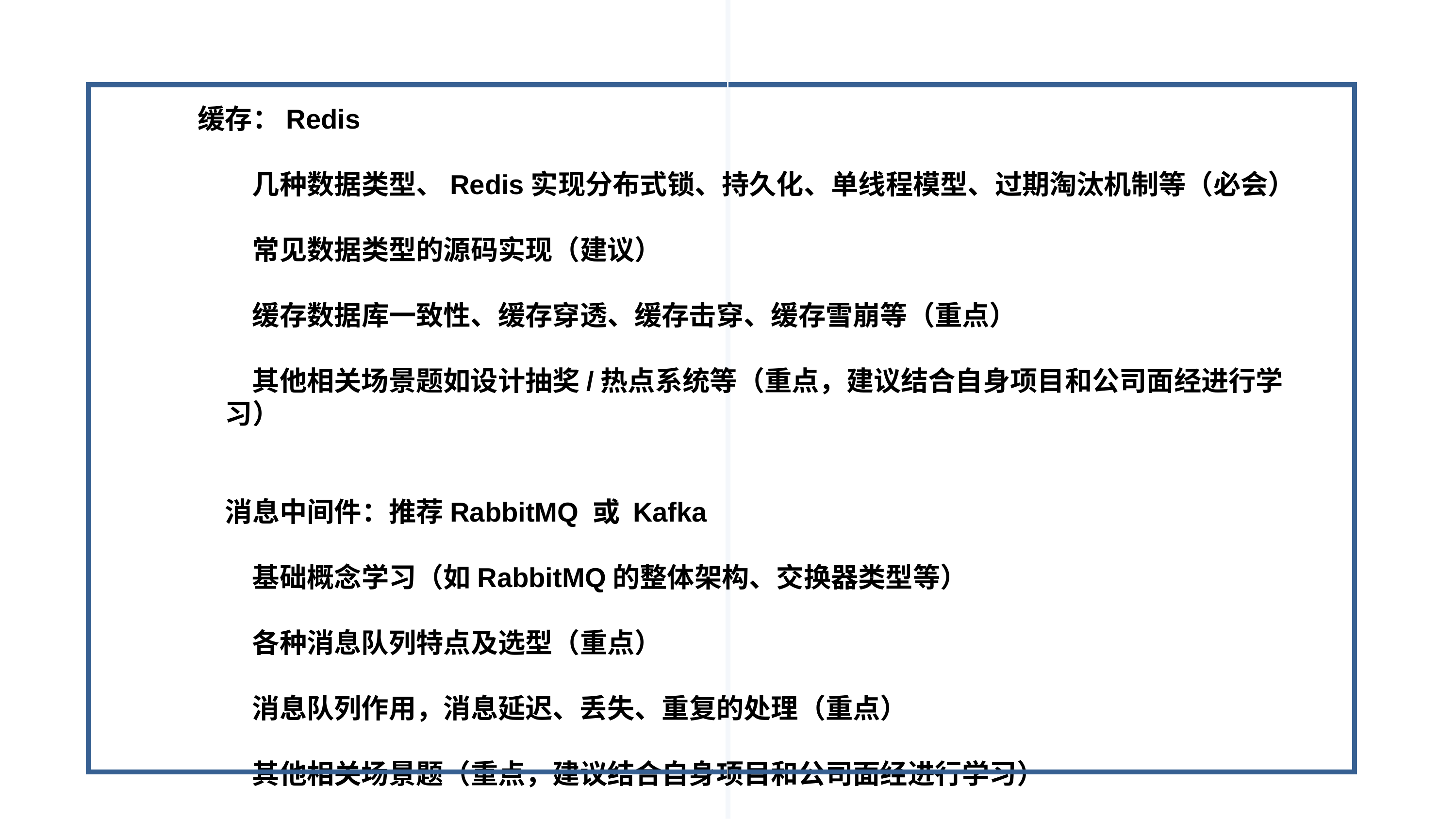

缓存：Redis

几种数据类型、Redis实现分布式锁、持久化、单线程模型、过期淘汰机制等（必会）

常见数据类型的源码实现（建议）

缓存数据库一致性、缓存穿透、缓存击穿、缓存雪崩等（重点）

其他相关场景题如设计抽奖/热点系统等（重点，建议结合自身项目和公司面经进行学习）

消息中间件：推荐RabbitMQ 或 Kafka

基础概念学习（如RabbitMQ的整体架构、交换器类型等）

各种消息队列特点及选型（重点）

消息队列作用，消息延迟、丢失、重复的处理（重点）

其他相关场景题（重点，建议结合自身项目和公司面经进行学习）